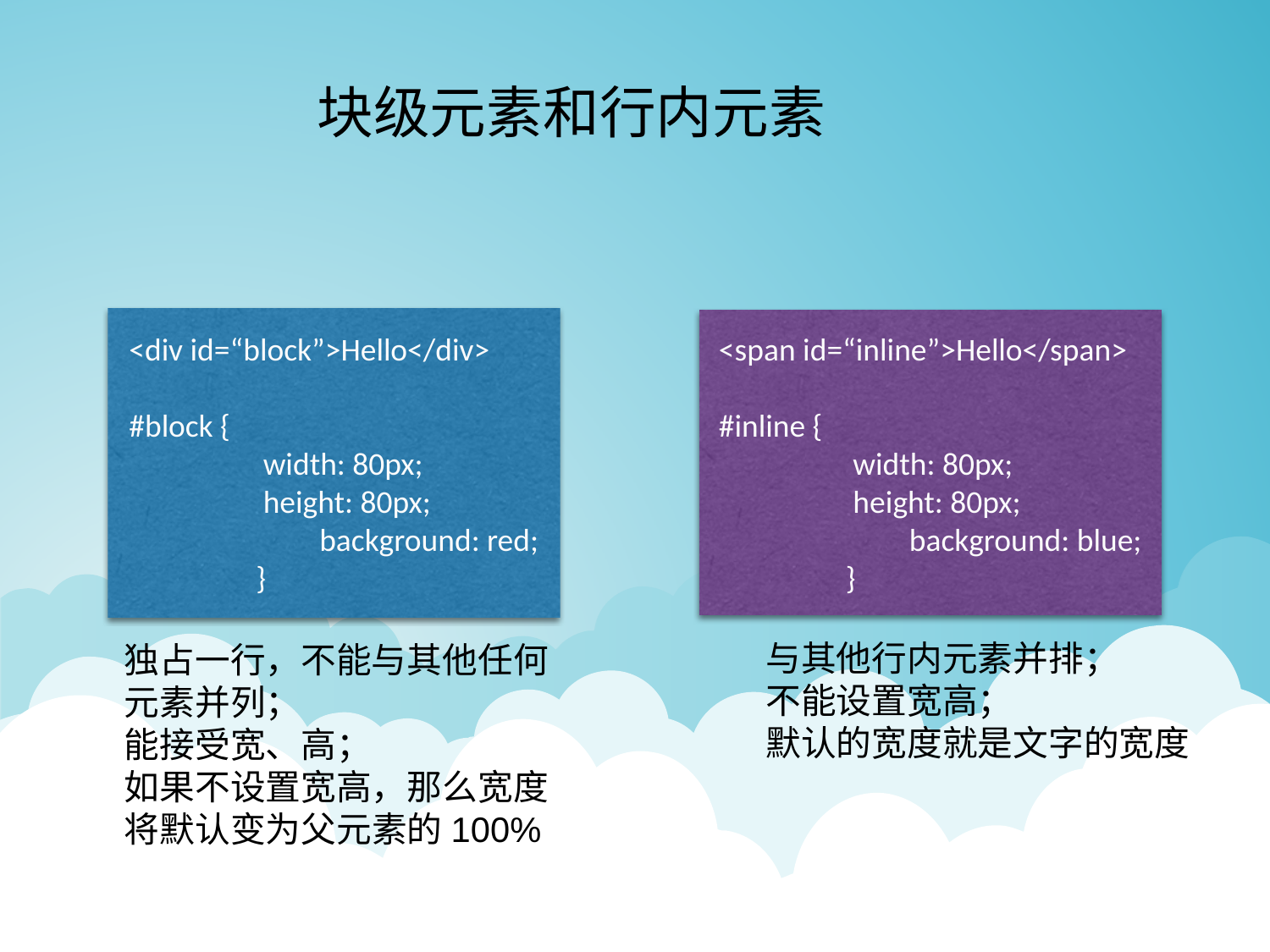

块级元素和行内元素
<div id=“block”>Hello</div>

#block {
 width: 80px;
 height: 80px;
background: red;
}
<span id=“inline”>Hello</span>

#inline {
 width: 80px;
 height: 80px;
background: blue;
}
与其他行内元素并排；
不能设置宽高；
默认的宽度就是文字的宽度
独占一行，不能与其他任何元素并列；
能接受宽、高；
如果不设置宽高，那么宽度将默认变为父元素的100%